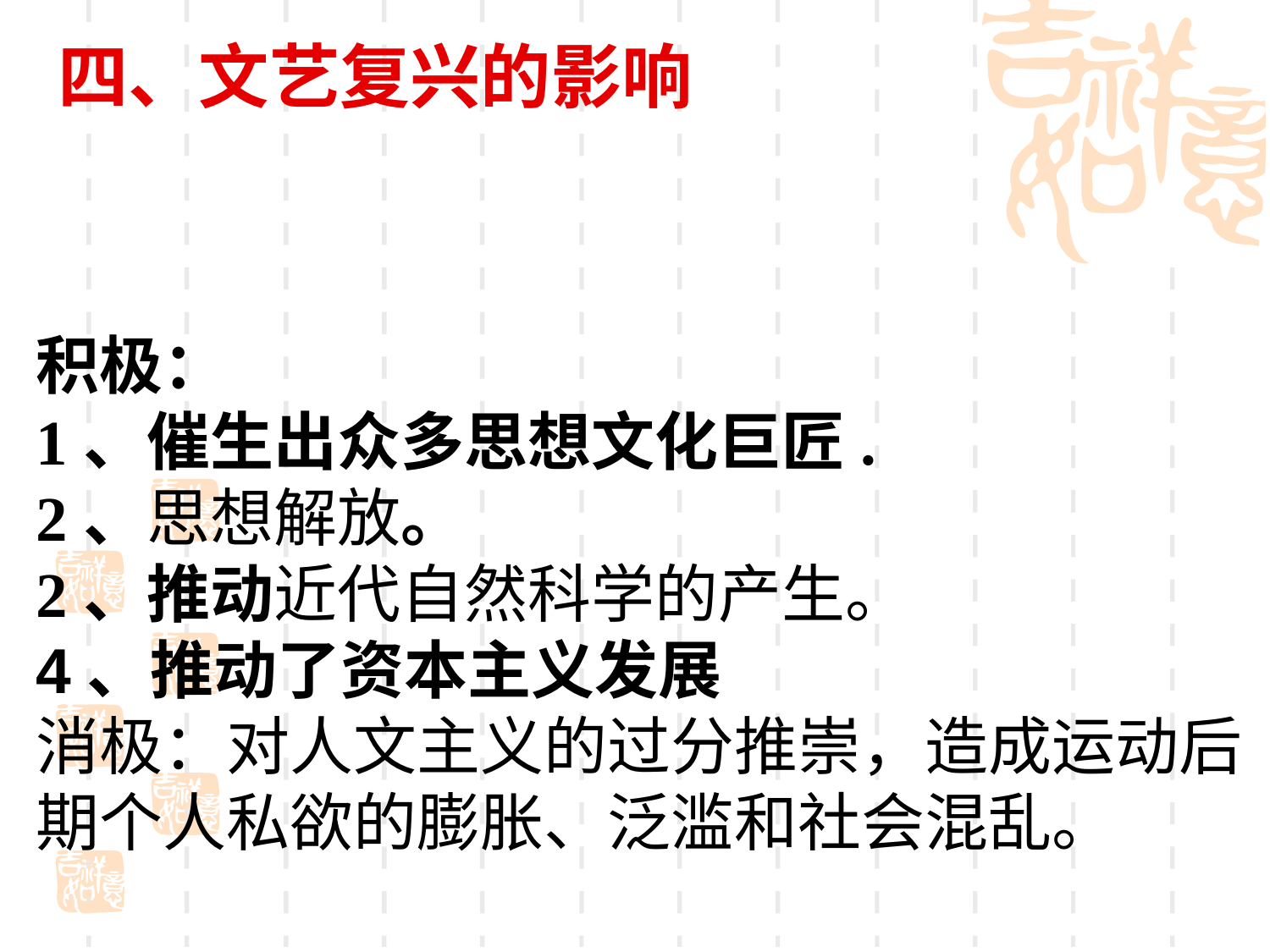

四、文艺复兴的影响
积极：
1、催生出众多思想文化巨匠.
2、思想解放。
2、推动近代自然科学的产生。
4、推动了资本主义发展
消极：对人文主义的过分推崇，造成运动后期个人私欲的膨胀、泛滥和社会混乱。